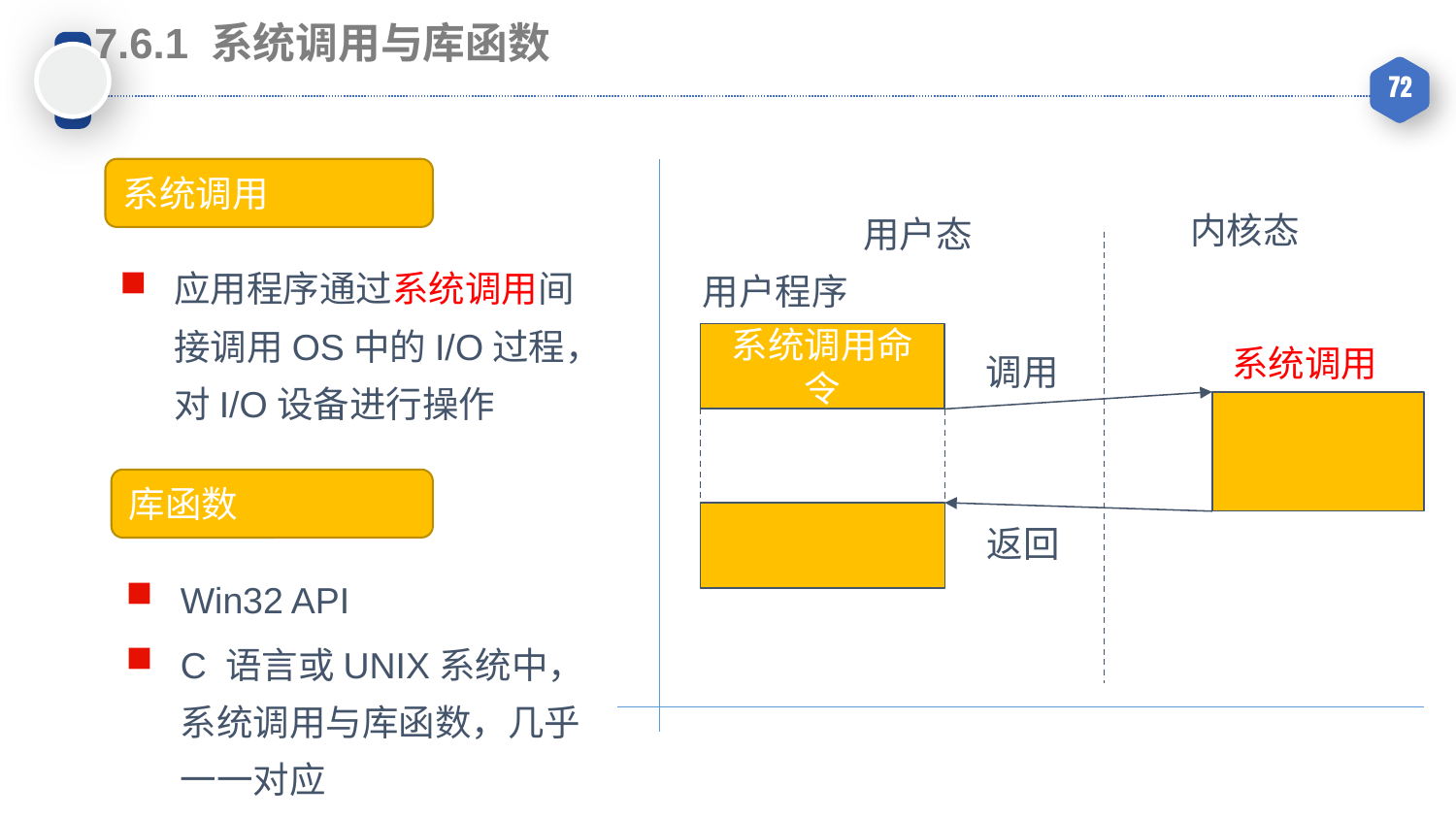

7.6.1 系统调用与库函数
系统调用
内核态
用户态
用户程序
系统调用命令
系统调用
调用

返回
应用程序通过系统调用间接调用OS中的I/O过程，对I/O设备进行操作
库函数
Win32 API
C 语言或UNIX系统中，系统调用与库函数，几乎一一对应